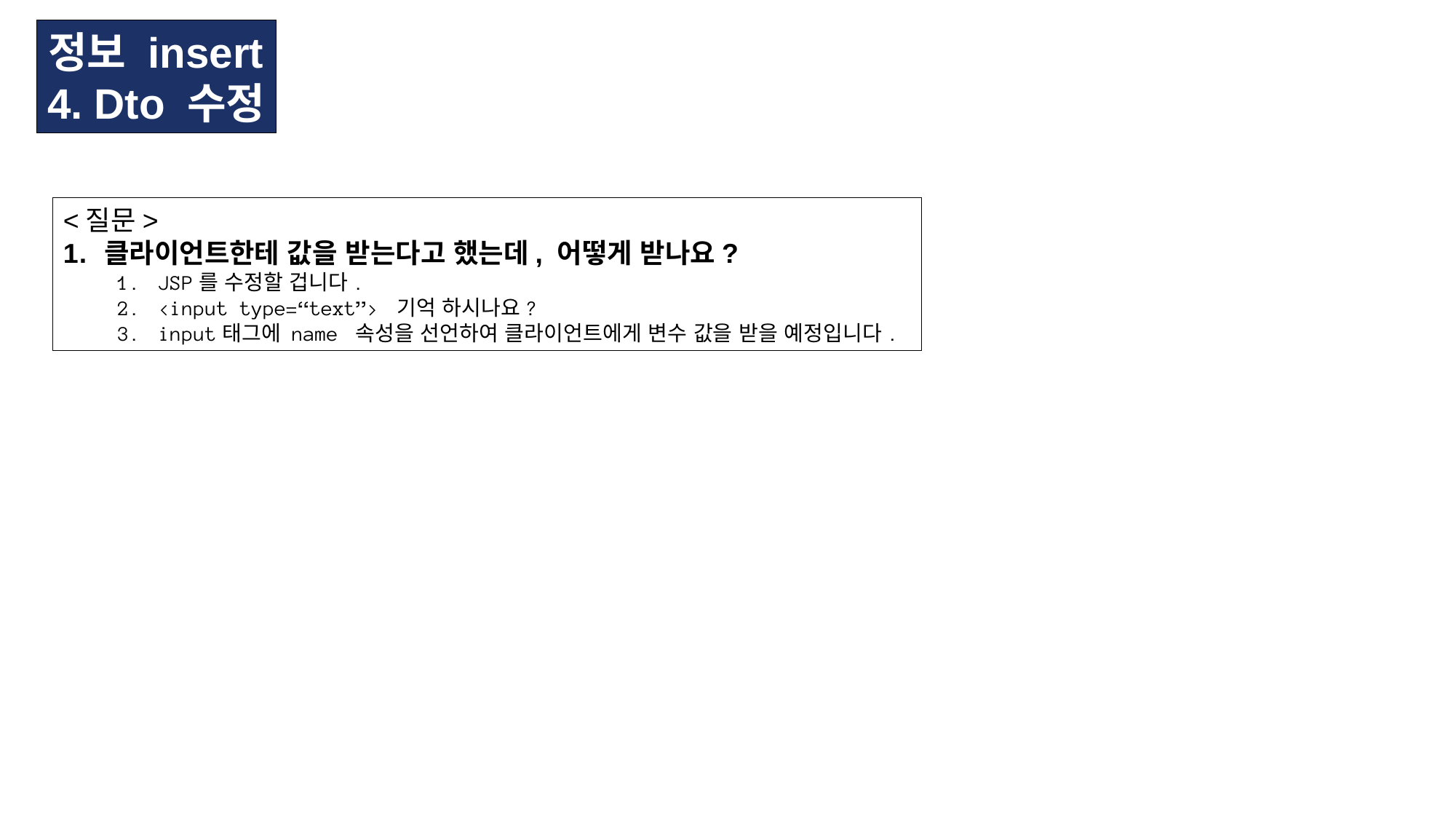

정보 insert
4. Dto 수정
<질문>
클라이언트한테 값을 받는다고 했는데, 어떻게 받나요?
JSP를 수정할 겁니다.
<input type=“text”> 기억 하시나요?
input태그에 name 속성을 선언하여 클라이언트에게 변수 값을 받을 예정입니다.